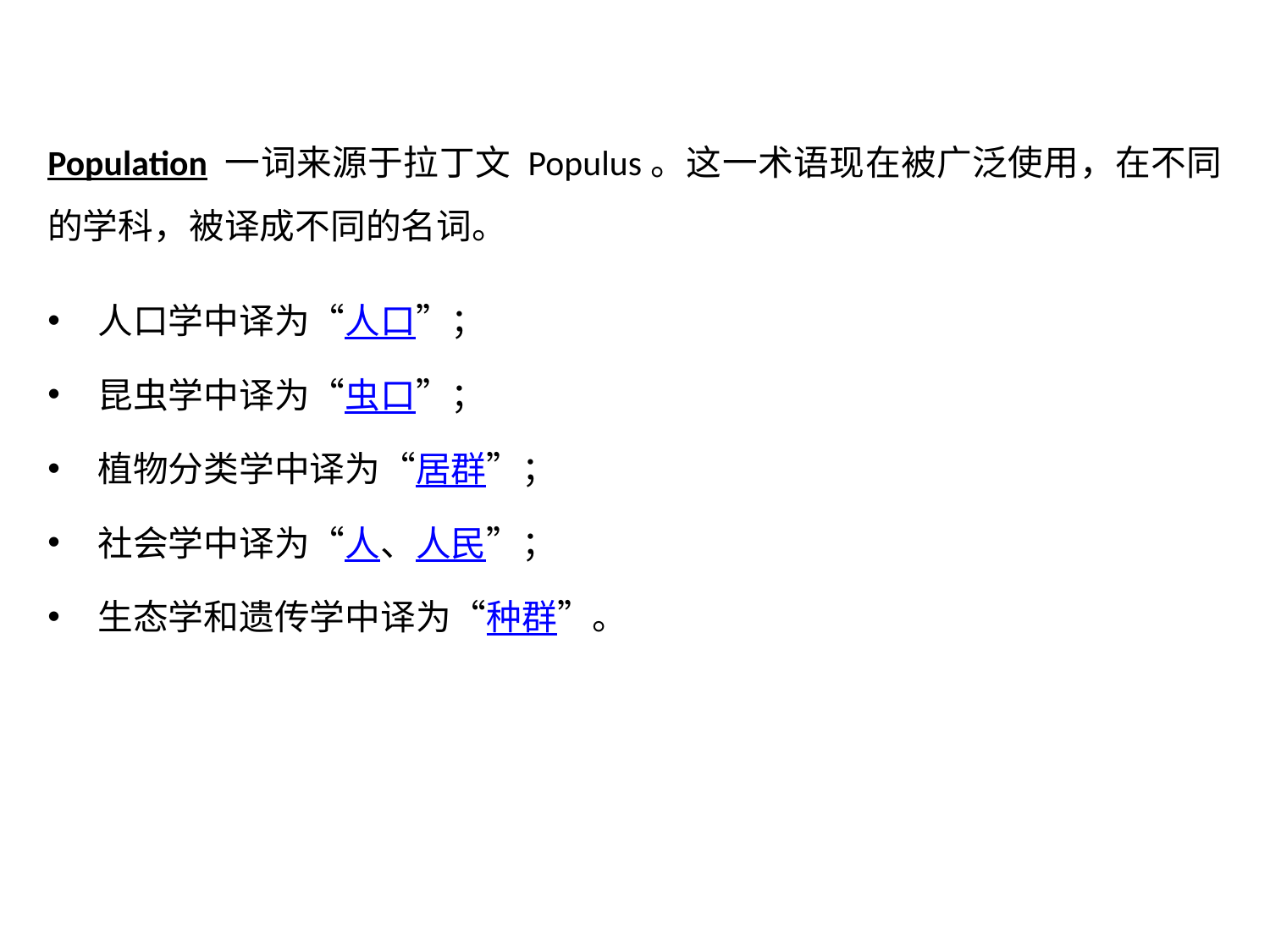

Population 一词来源于拉丁文 Populus。这一术语现在被广泛使用，在不同的学科，被译成不同的名词。
人口学中译为“人口”；
昆虫学中译为“虫口”；
植物分类学中译为“居群”；
社会学中译为“人、人民”；
生态学和遗传学中译为“种群”。